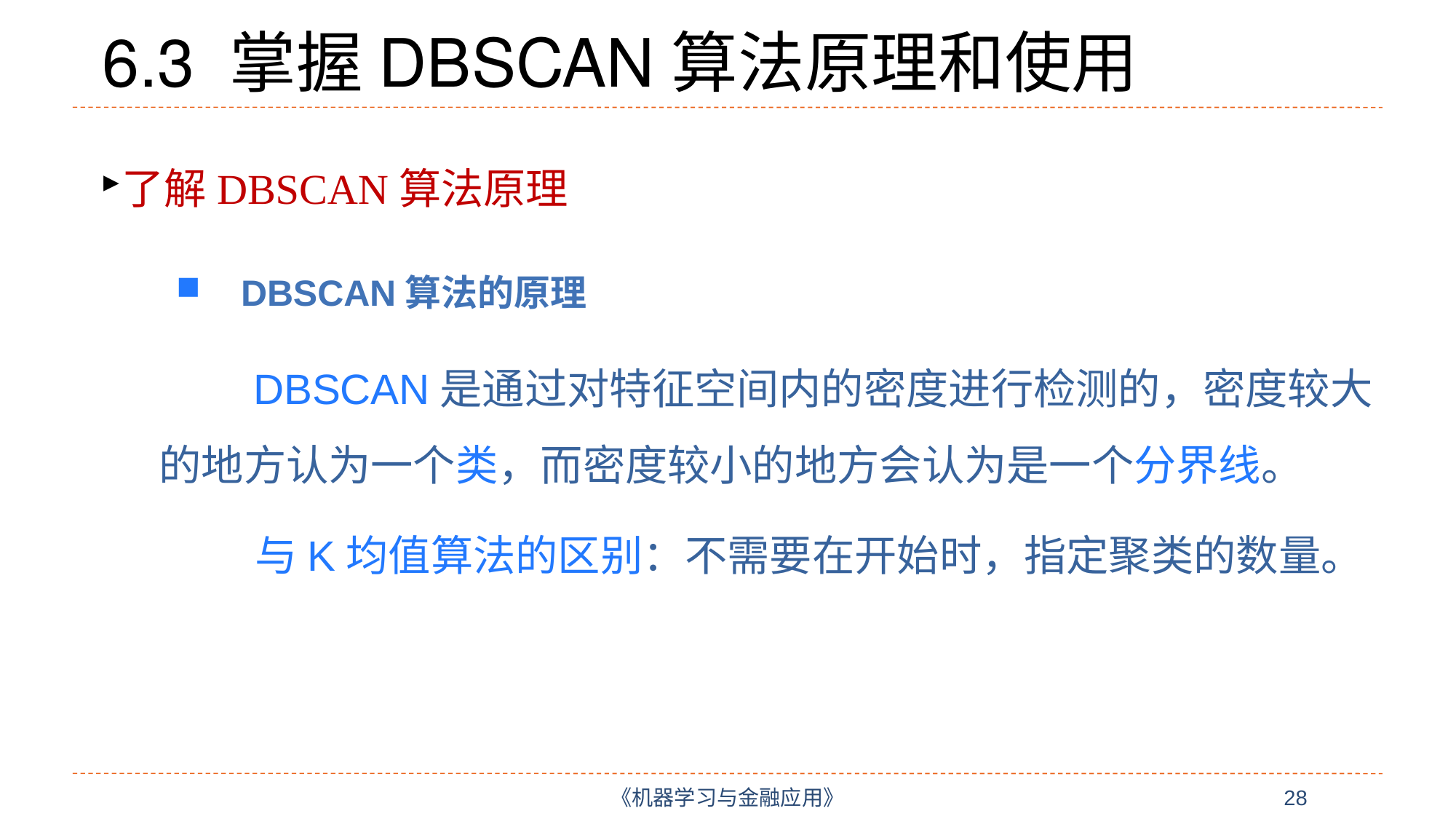

# 6.3 掌握DBSCAN算法原理和使用
了解DBSCAN算法原理

 DBSCAN算法的原理
        DBSCAN是通过对特征空间内的密度进行检测的，密度较大的地方认为一个类，而密度较小的地方会认为是一个分界线。
 与K均值算法的区别：不需要在开始时，指定聚类的数量。